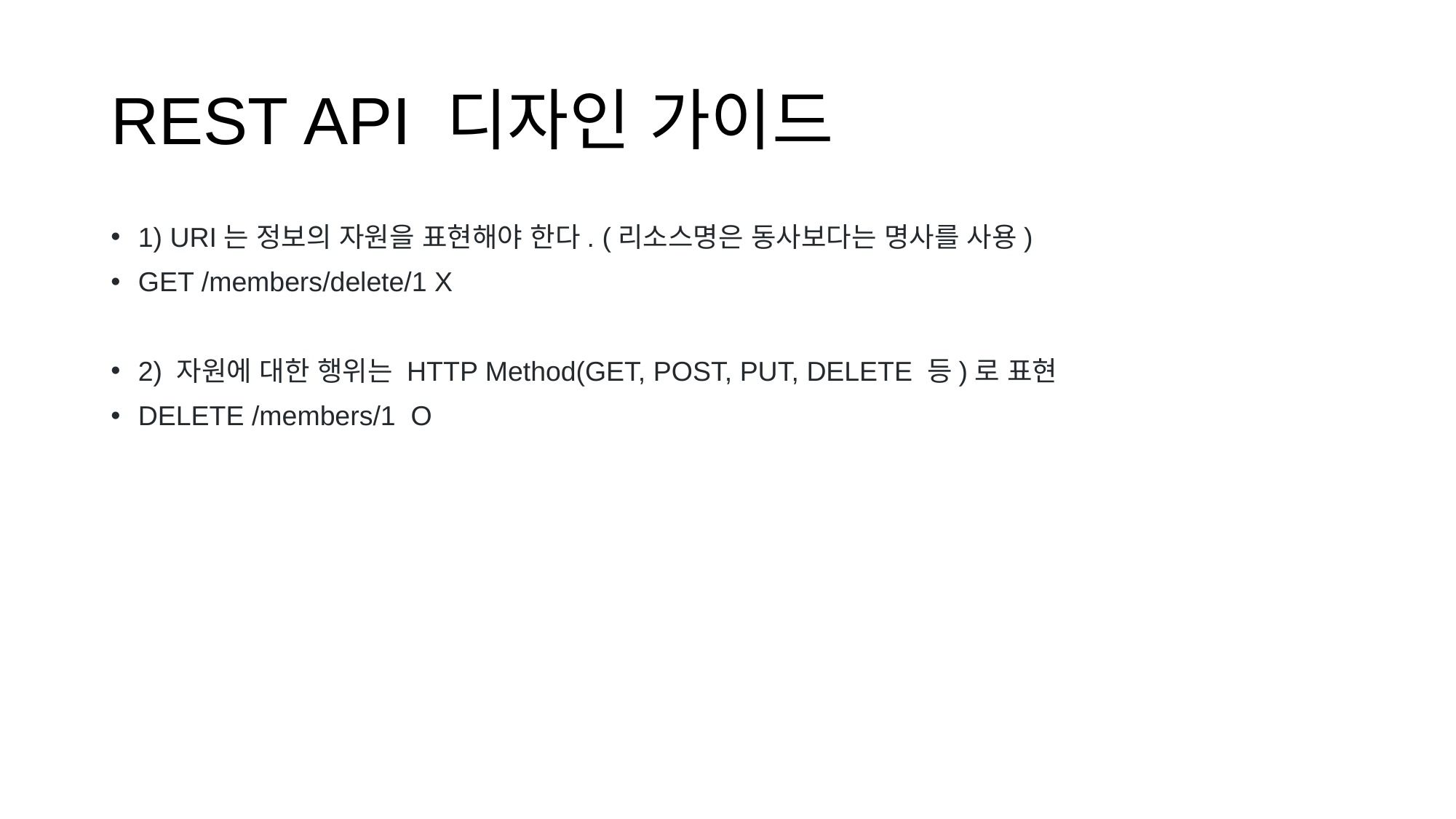

# REST API 디자인 가이드
1) URI는 정보의 자원을 표현해야 한다. (리소스명은 동사보다는 명사를 사용)
GET /members/delete/1 X

2) 자원에 대한 행위는 HTTP Method(GET, POST, PUT, DELETE 등)로 표현
DELETE /members/1  O